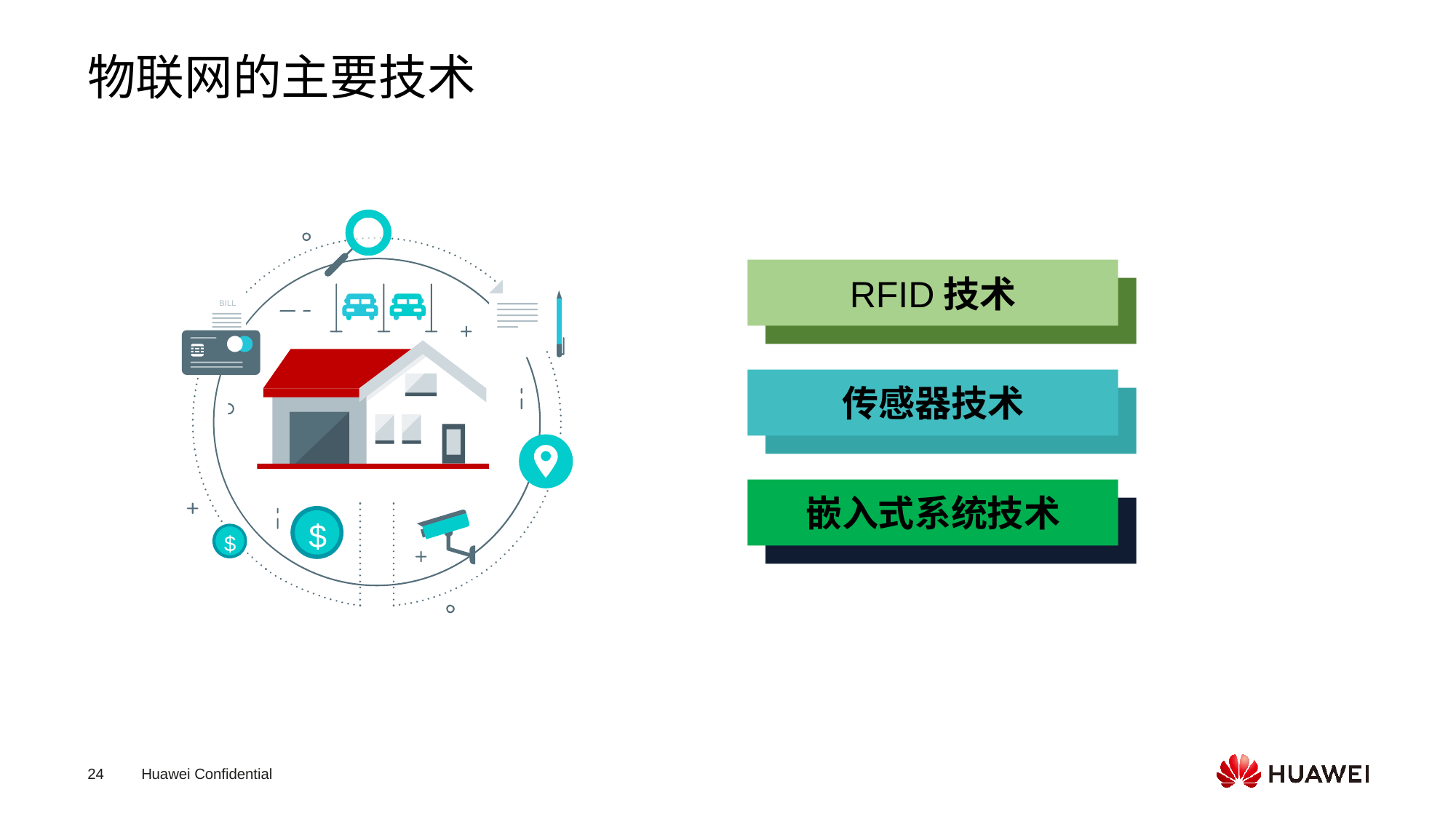

# 物联网的主要技术

BILL

$

$

RFID技术

传感器技术

嵌入式系统技术